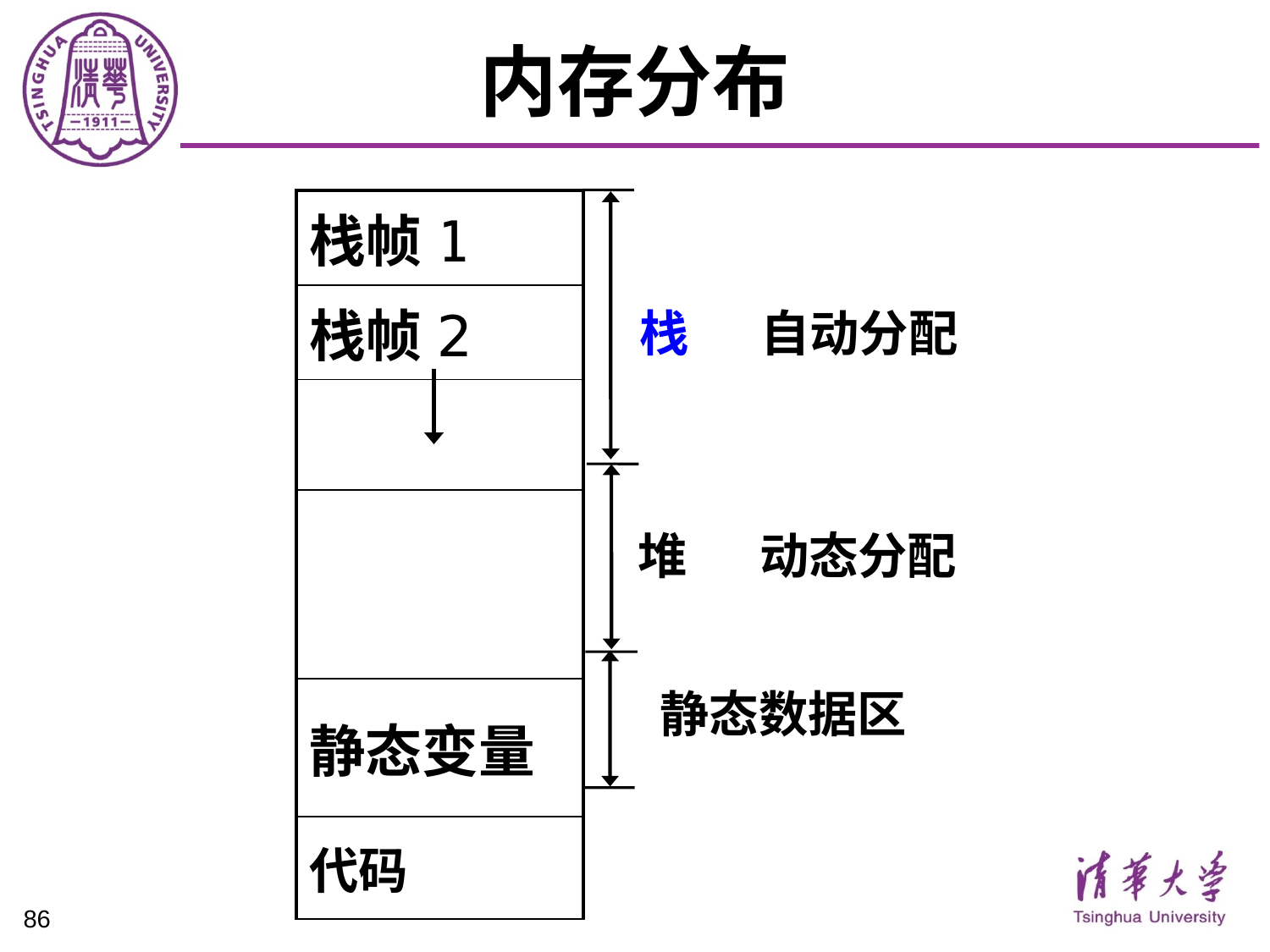

# 内存分布

栈
自动分配

| 栈帧1 |
| --- |
| 栈帧2 |
|  |
|  |
|  |
| 静态变量 |
| 代码 |

堆
动态分配

静态数据区

86